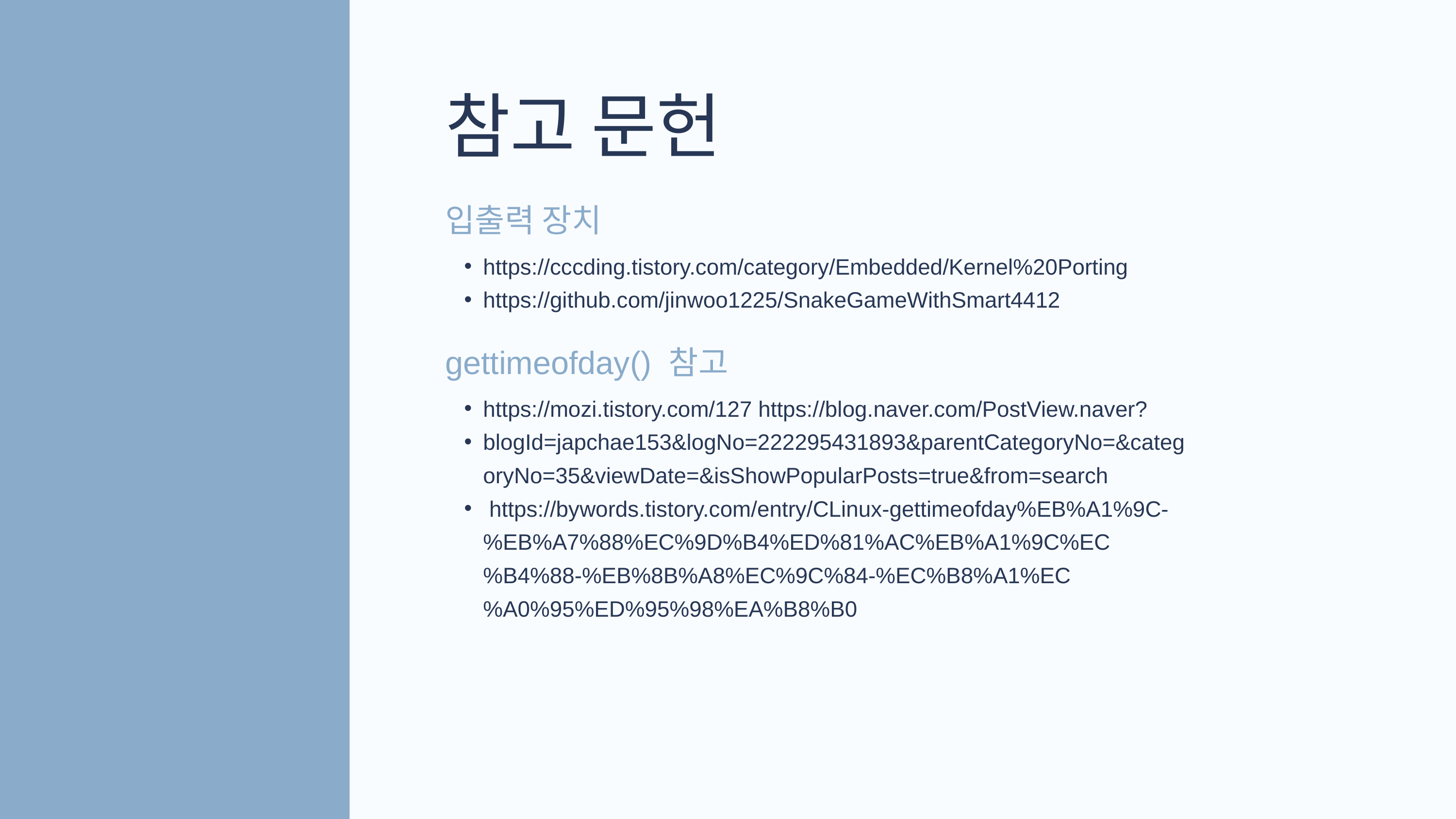

참고 문헌
입출력 장치
https://cccding.tistory.com/category/Embedded/Kernel%20Porting
https://github.com/jinwoo1225/SnakeGameWithSmart4412
gettimeofday() 참고
https://mozi.tistory.com/127 https://blog.naver.com/PostView.naver?
blogId=japchae153&logNo=222295431893&parentCategoryNo=&categoryNo=35&viewDate=&isShowPopularPosts=true&from=search
 https://bywords.tistory.com/entry/CLinux-gettimeofday%EB%A1%9C-%EB%A7%88%EC%9D%B4%ED%81%AC%EB%A1%9C%EC%B4%88-%EB%8B%A8%EC%9C%84-%EC%B8%A1%EC%A0%95%ED%95%98%EA%B8%B0